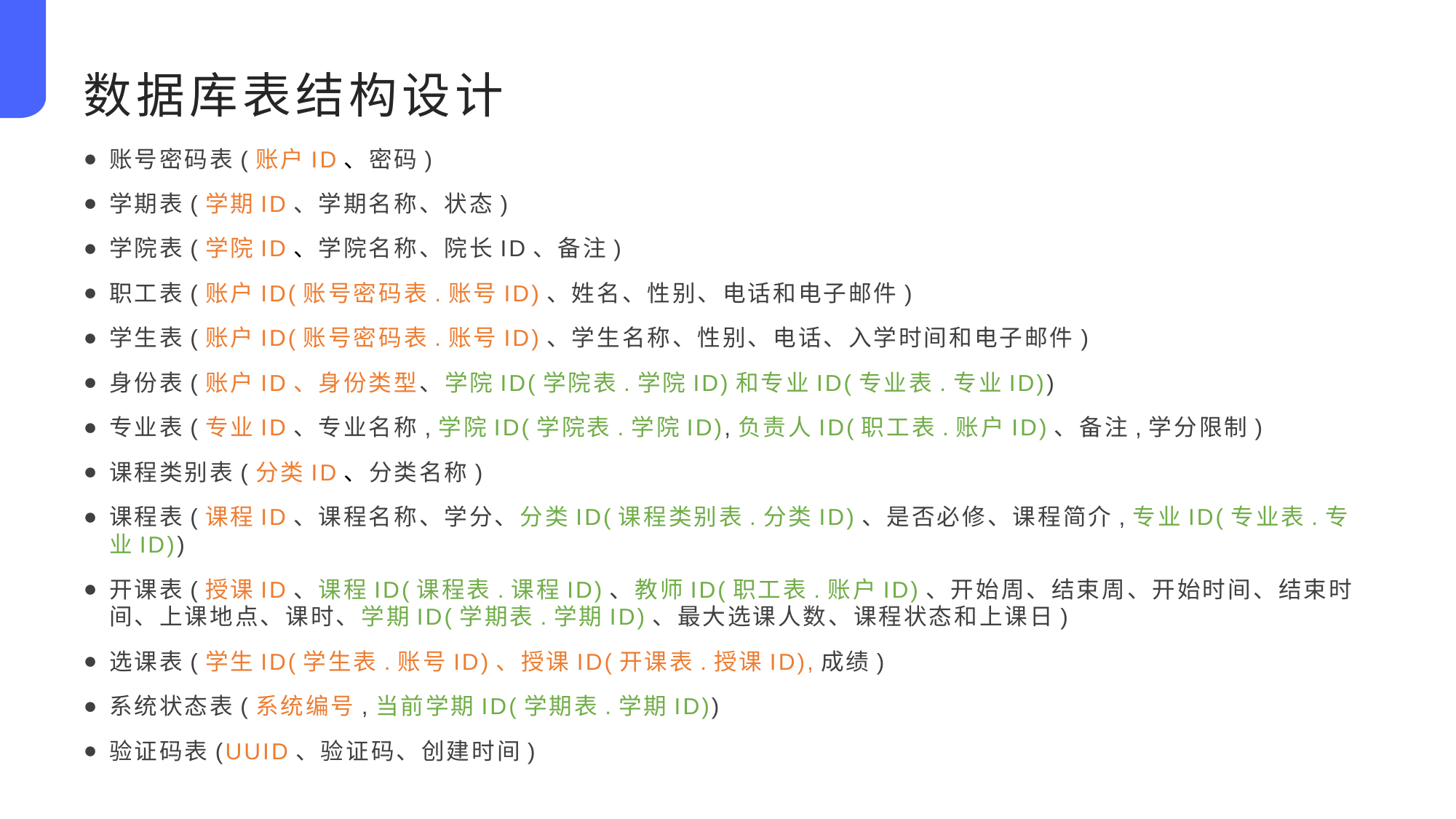

数据库表结构设计
账号密码表(账户ID、密码)
学期表(学期ID、学期名称、状态)
学院表(学院ID、学院名称、院长ID、备注)
职工表(账户ID(账号密码表.账号ID)、姓名、性别、电话和电子邮件)
学生表(账户ID(账号密码表.账号ID)、学生名称、性别、电话、入学时间和电子邮件)
身份表(账户ID、身份类型、学院ID(学院表.学院ID)和专业ID(专业表.专业ID))
专业表(专业ID、专业名称,学院ID(学院表.学院ID),负责人ID(职工表.账户ID)、备注,学分限制)
课程类别表(分类ID、分类名称)
课程表(课程ID、课程名称、学分、分类ID(课程类别表.分类ID)、是否必修、课程简介,专业ID(专业表.专业ID))
开课表(授课ID、课程ID(课程表.课程ID)、教师ID(职工表.账户ID)、开始周、结束周、开始时间、结束时间、上课地点、课时、学期ID(学期表.学期ID)、最大选课人数、课程状态和上课日)
选课表(学生ID(学生表.账号ID)、授课ID(开课表.授课ID),成绩)
系统状态表(系统编号,当前学期ID(学期表.学期ID))
验证码表(UUID、验证码、创建时间)